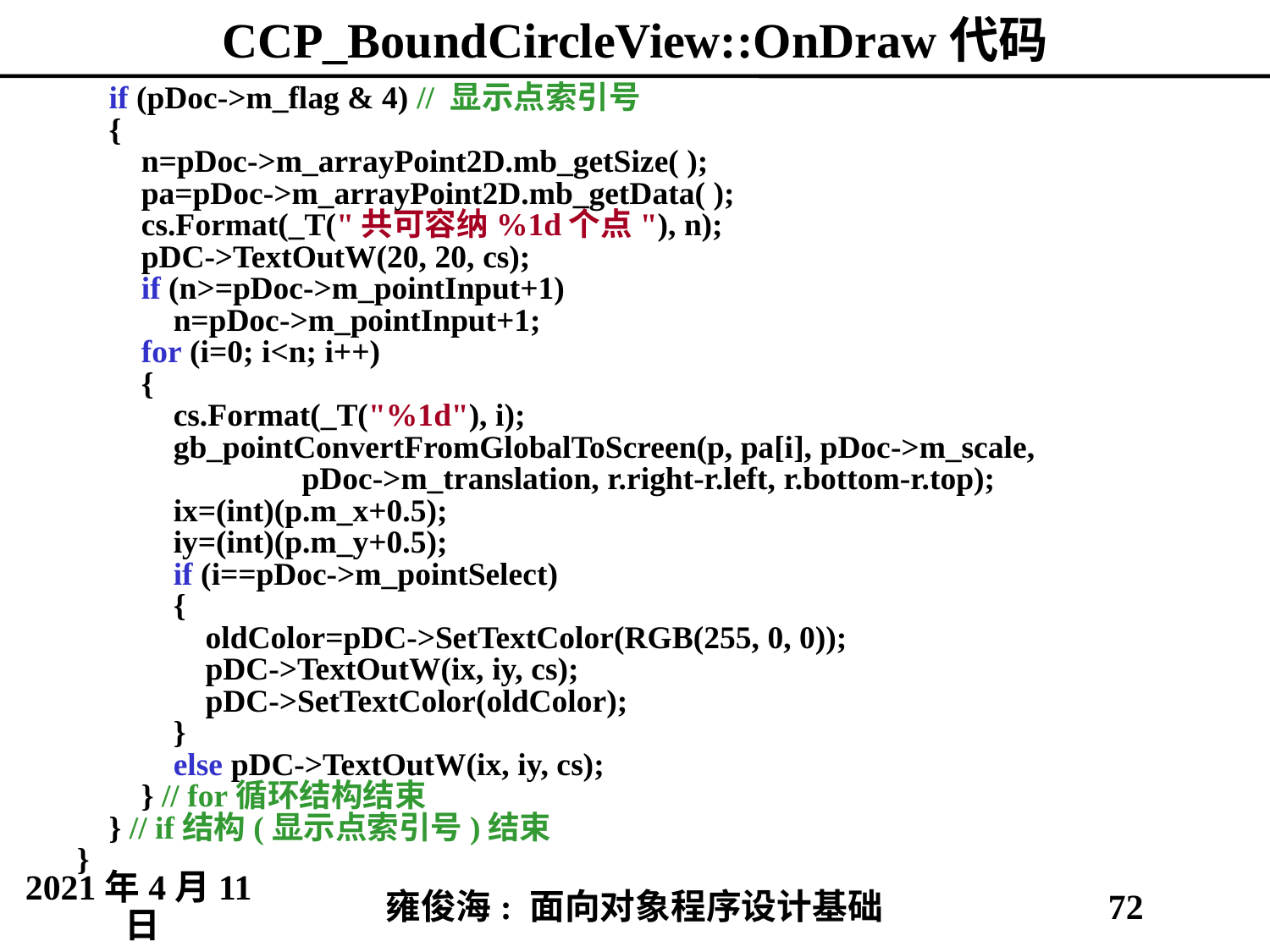

# CCP_BoundCircleView::OnDraw代码

    if (pDoc->m_flag & 4) // 显示点索引号
    {
        n=pDoc->m_arrayPoint2D.mb_getSize( );
        pa=pDoc->m_arrayPoint2D.mb_getData( );
        cs.Format(_T("共可容纳%1d个点"), n);
        pDC->TextOutW(20, 20, cs);
        if (n>=pDoc->m_pointInput+1)
            n=pDoc->m_pointInput+1;
        for (i=0; i<n; i++)
        {
            cs.Format(_T("%1d"), i);
            gb_pointConvertFromGlobalToScreen(p, pa[i], pDoc->m_scale,
                            pDoc->m_translation, r.right-r.left, r.bottom-r.top);
            ix=(int)(p.m_x+0.5);
            iy=(int)(p.m_y+0.5);
            if (i==pDoc->m_pointSelect)
            {
                oldColor=pDC->SetTextColor(RGB(255, 0, 0));
                pDC->TextOutW(ix, iy, cs);
                pDC->SetTextColor(oldColor);
            }
            else pDC->TextOutW(ix, iy, cs);
        } // for循环结构结束
    } // if结构(显示点索引号)结束
}
2021年4月11日
雍俊海: 面向对象程序设计基础
72